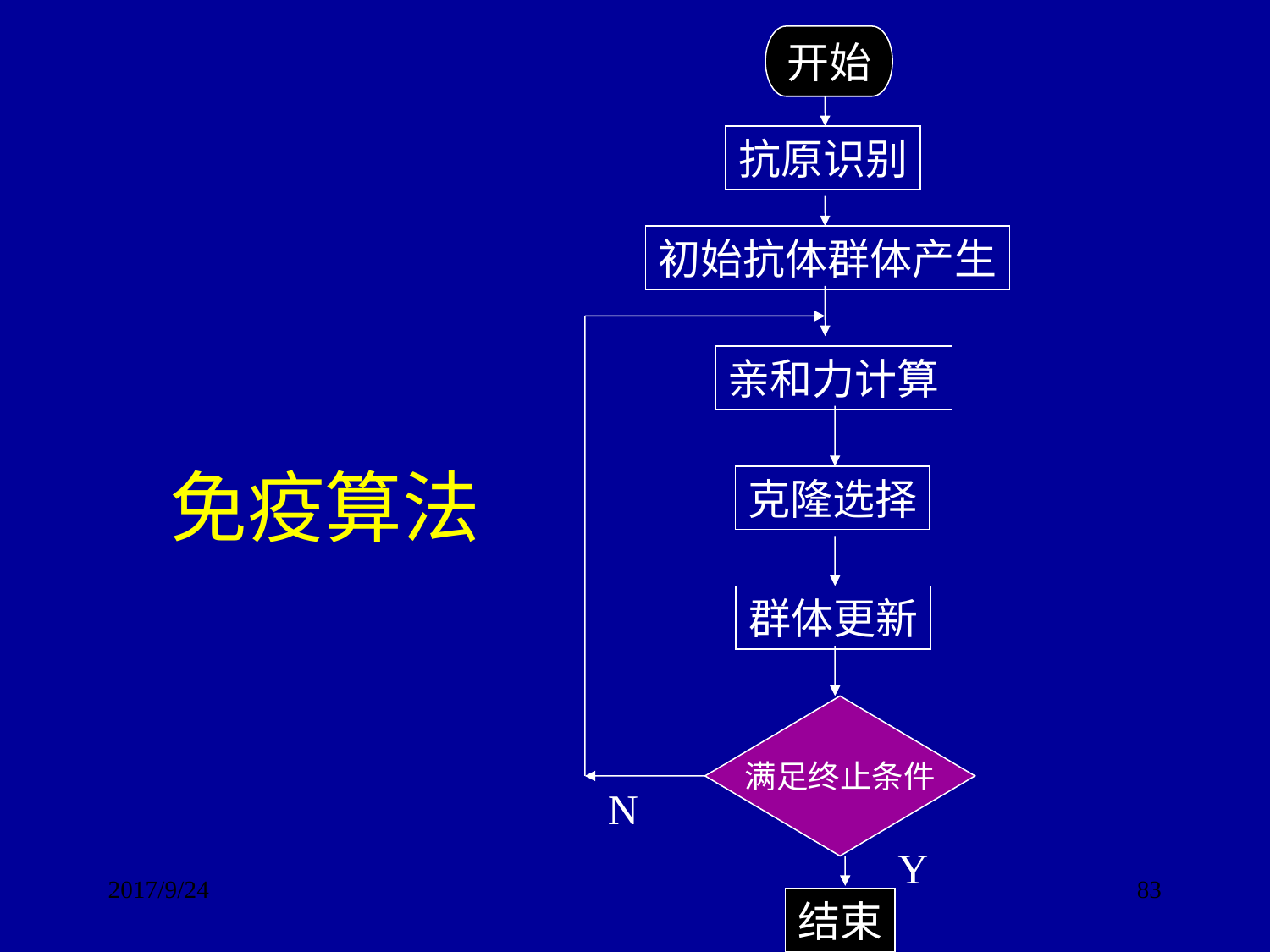

开始

抗原识别

初始抗体群体产生

亲和力计算

# 免疫算法
克隆选择

群体更新

满足终止条件

N
Y

2017/9/24
83
结束